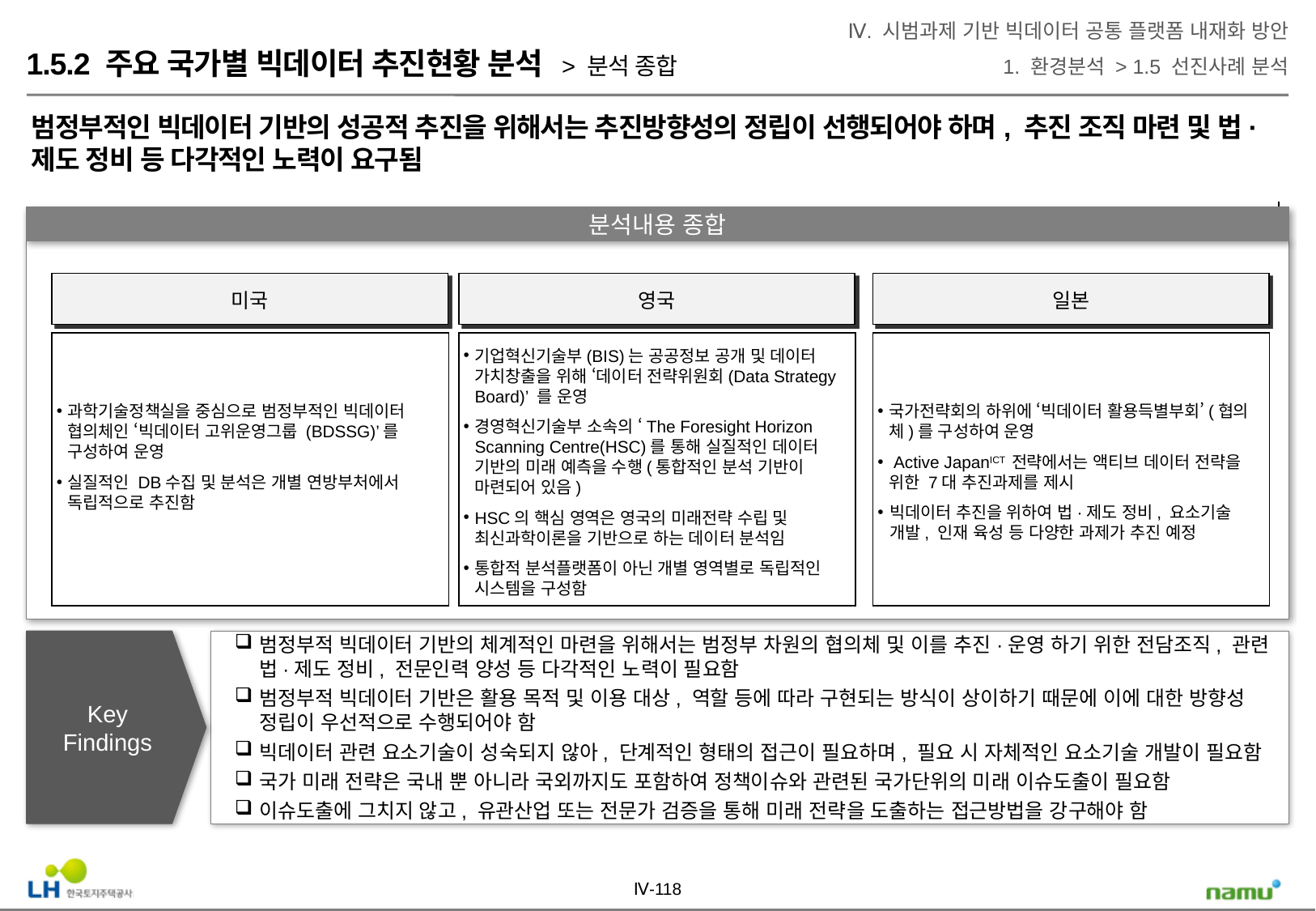

Ⅳ. 시범과제 기반 빅데이터 공통 플랫폼 내재화 방안
1. 환경분석 > 1.5 선진사례 분석
1.5.2 주요 국가별 빅데이터 추진현황 분석  > 분석 종합
범정부적인 빅데이터 기반의 성공적 추진을 위해서는 추진방향성의 정립이 선행되어야 하며, 추진 조직 마련 및 법·제도 정비 등 다각적인 노력이 요구됨
분석내용 종합

미국
영국
일본
과학기술정책실을 중심으로 범정부적인 빅데이터 협의체인 ‘빅데이터 고위운영그룹 (BDSSG)’를 구성하여 운영
실질적인 DB수집 및 분석은 개별 연방부처에서 독립적으로 추진함

기업혁신기술부(BIS)는 공공정보 공개 및 데이터 가치창출을 위해 ‘데이터 전략위원회(Data Strategy Board)’ 를 운영
경영혁신기술부 소속의 ‘The Foresight Horizon Scanning Centre(HSC)를 통해 실질적인 데이터 기반의 미래 예측을 수행(통합적인 분석 기반이 마련되어 있음)
HSC의 핵심 영역은 영국의 미래전략 수립 및 최신과학이론을 기반으로 하는 데이터 분석임
통합적 분석플랫폼이 아닌 개별 영역별로 독립적인 시스템을 구성함
국가전략회의 하위에 ‘빅데이터 활용득별부회’(협의체)를 구성하여 운영
 Active JapanICT 전략에서는 액티브 데이터 전략을 위한 7대 추진과제를 제시
빅데이터 추진을 위하여 법·제도 정비, 요소기술 개발, 인재 육성 등 다양한 과제가 추진 예정
Key
Findings
범정부적 빅데이터 기반의 체계적인 마련을 위해서는 범정부 차원의 협의체 및 이를 추진·운영 하기 위한 전담조직, 관련 법·제도 정비, 전문인력 양성 등 다각적인 노력이 필요함
범정부적 빅데이터 기반은 활용 목적 및 이용 대상, 역할 등에 따라 구현되는 방식이 상이하기 때문에 이에 대한 방향성 정립이 우선적으로 수행되어야 함
빅데이터 관련 요소기술이 성숙되지 않아, 단계적인 형태의 접근이 필요하며, 필요 시 자체적인 요소기술 개발이 필요함
국가 미래 전략은 국내 뿐 아니라 국외까지도 포함하여 정책이슈와 관련된 국가단위의 미래 이슈도출이 필요함
이슈도출에 그치지 않고, 유관산업 또는 전문가 검증을 통해 미래 전략을 도출하는 접근방법을 강구해야 함